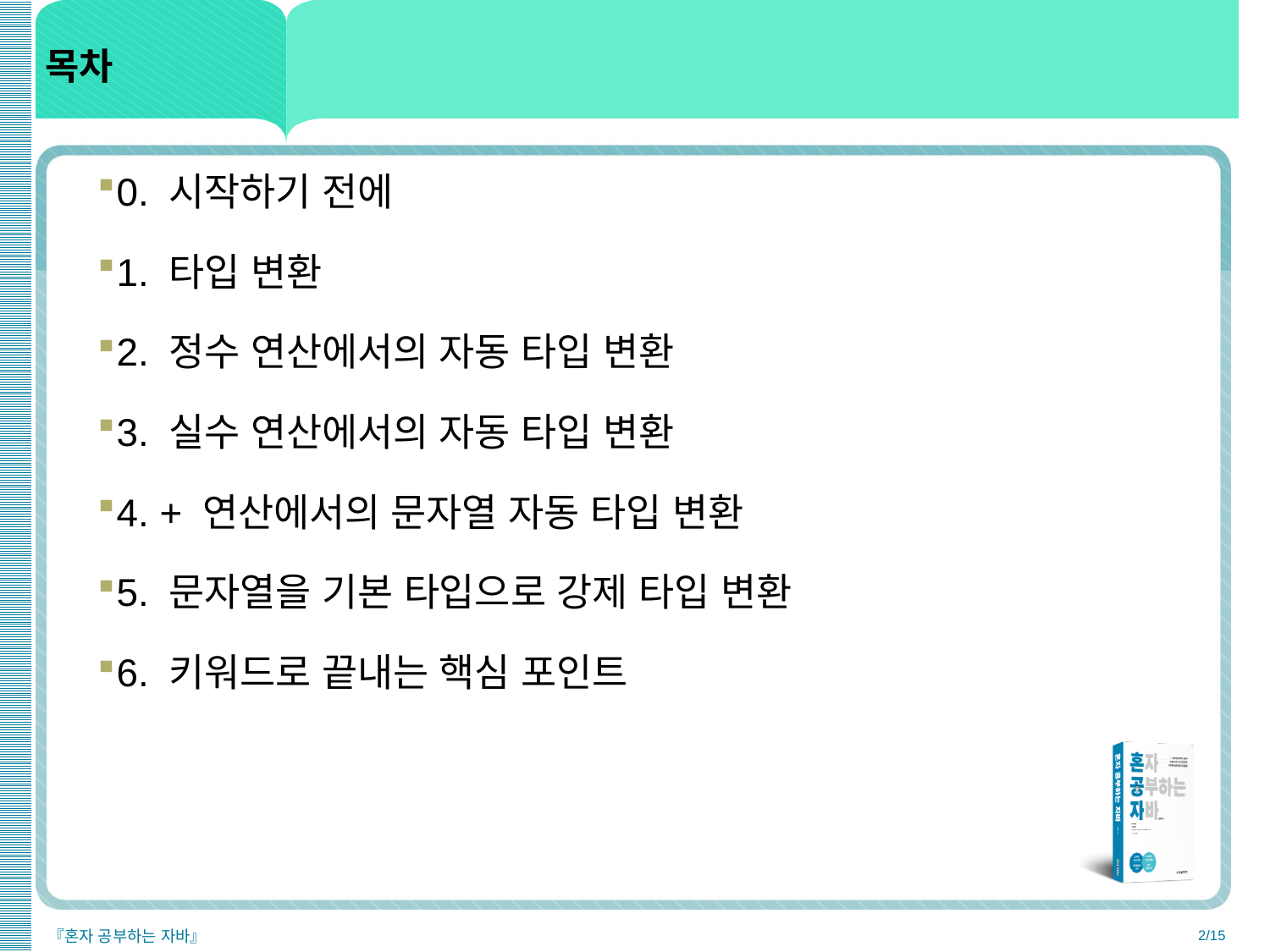

목차
0. 시작하기 전에
1. 타입 변환
2. 정수 연산에서의 자동 타입 변환
3. 실수 연산에서의 자동 타입 변환
4. + 연산에서의 문자열 자동 타입 변환
5. 문자열을 기본 타입으로 강제 타입 변환
6. 키워드로 끝내는 핵심 포인트